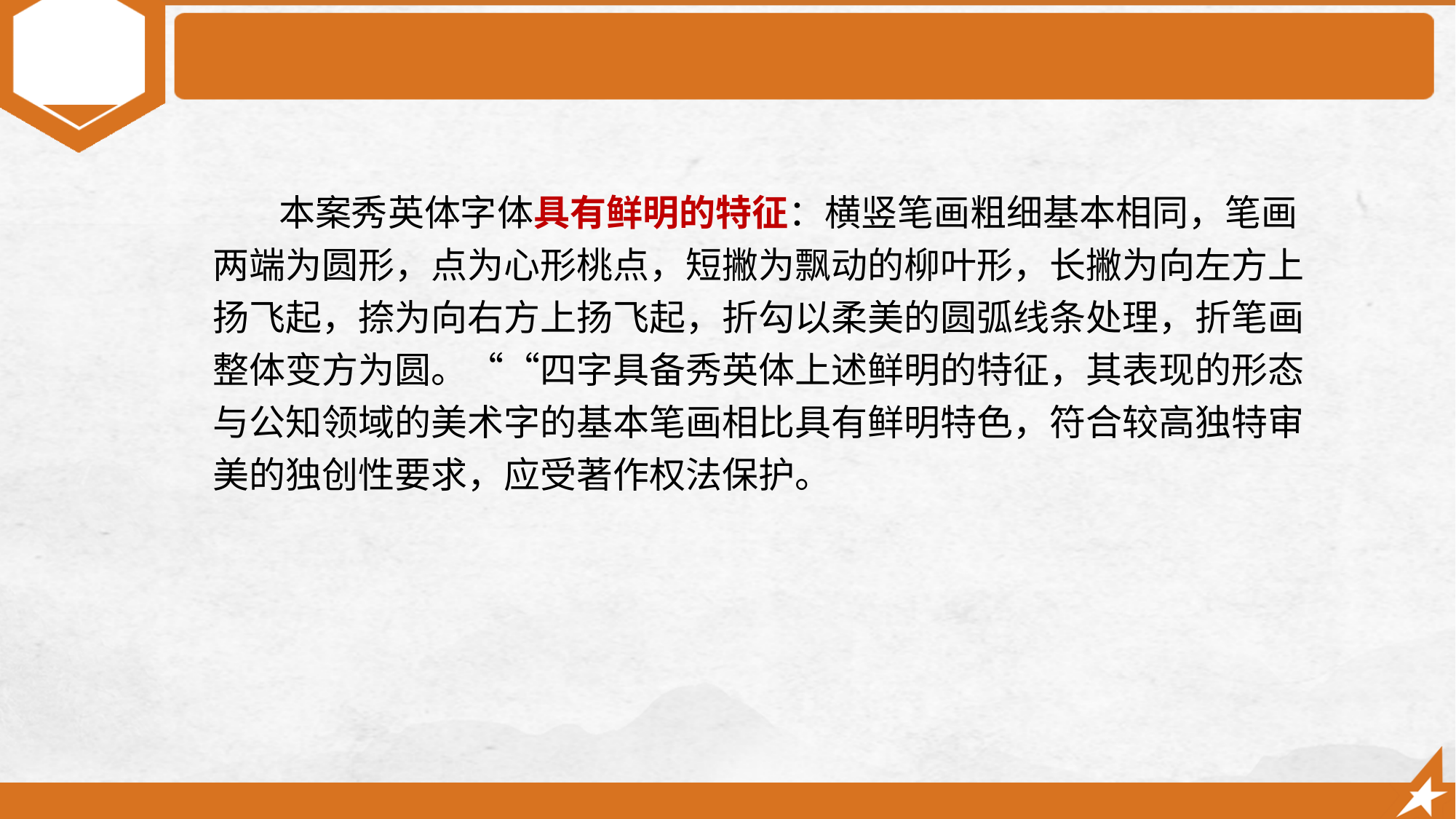

本案秀英体字体具有鲜明的特征：横竖笔画粗细基本相同，笔画两端为圆形，点为心形桃点，短撇为飘动的柳叶形，长撇为向左方上扬飞起，捺为向右方上扬飞起，折勾以柔美的圆弧线条处理，折笔画整体变方为圆。““四字具备秀英体上述鲜明的特征，其表现的形态与公知领域的美术字的基本笔画相比具有鲜明特色，符合较高独特审美的独创性要求，应受著作权法保护。